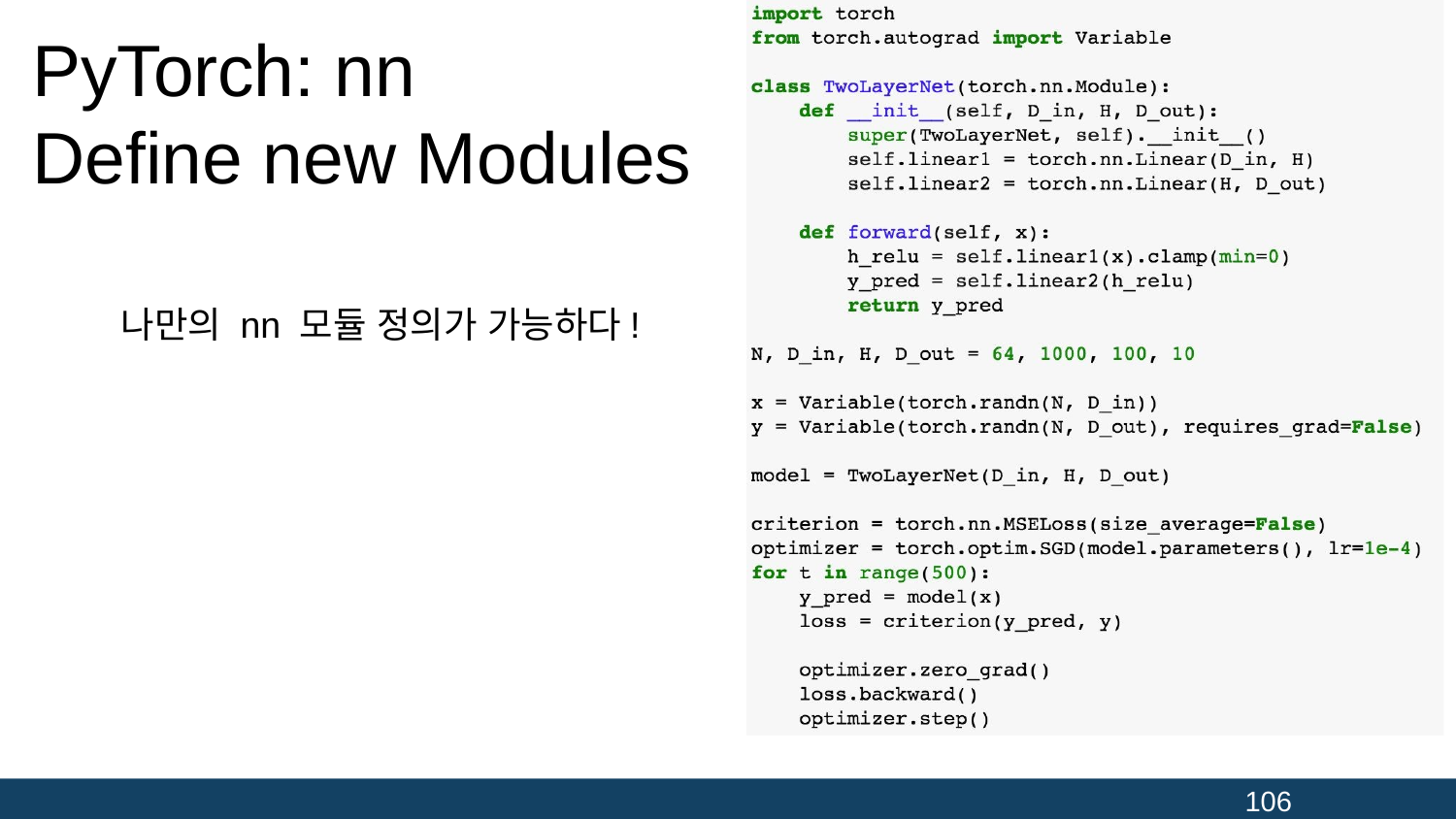

# PyTorch: nn
Define new Modules
나만의 nn 모듈 정의가 가능하다!